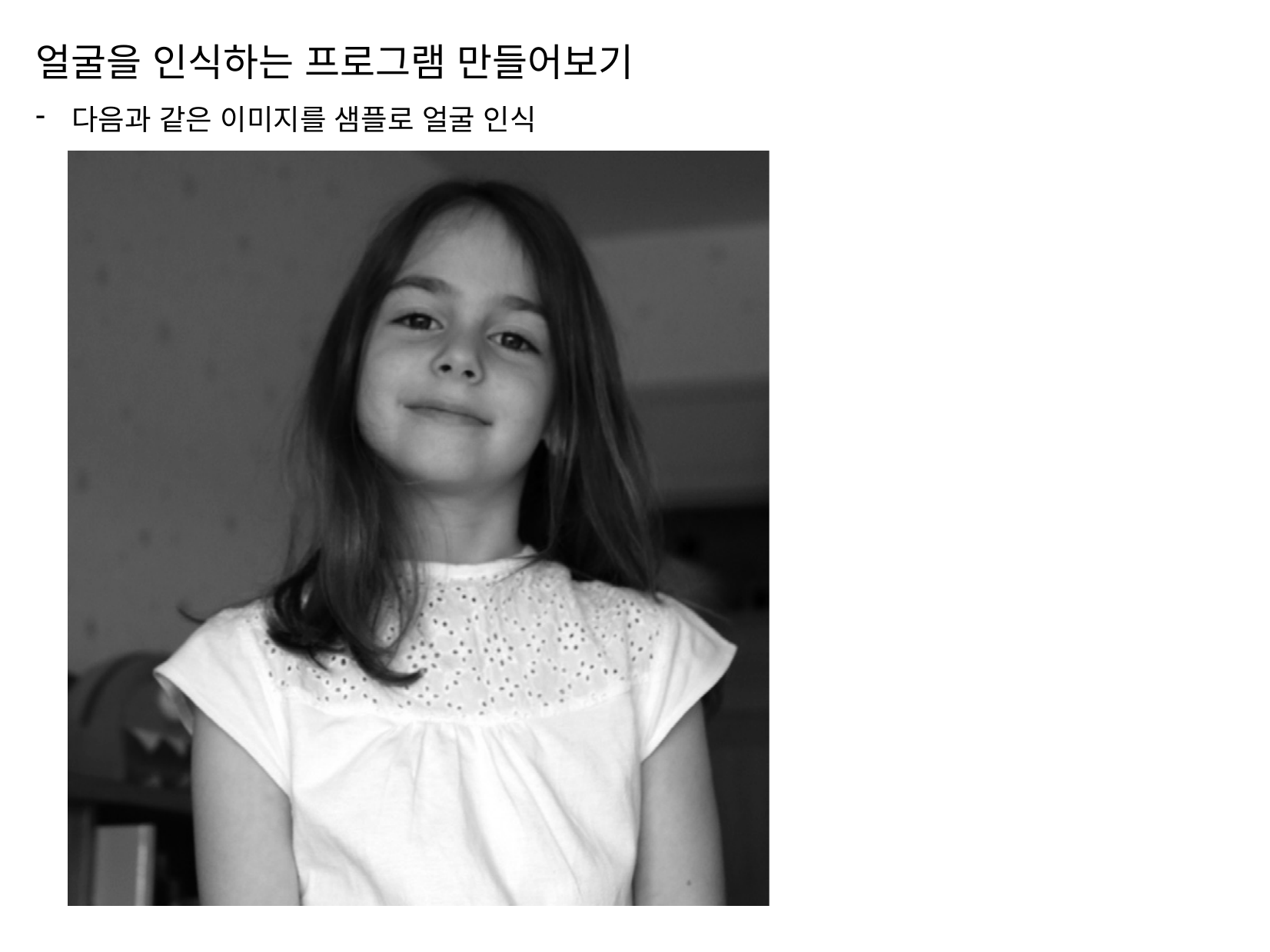

얼굴을 인식하는 프로그램 만들어보기
다음과 같은 이미지를 샘플로 얼굴 인식